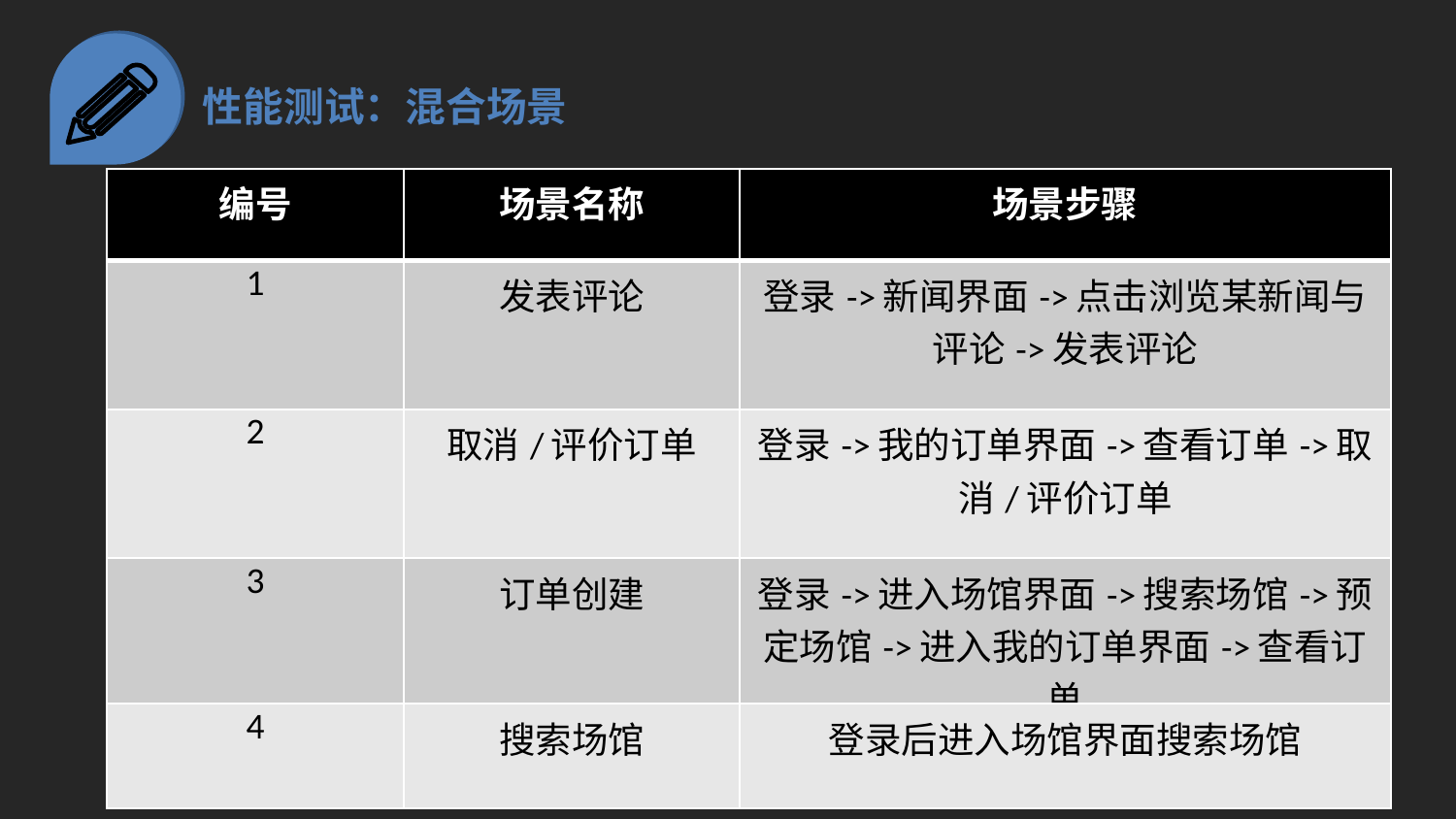

性能测试：混合场景
| 编号 | 场景名称 | 场景步骤 |
| --- | --- | --- |
| 1 | 发表评论 | 登录->新闻界面->点击浏览某新闻与评论->发表评论 |
| 2 | 取消/评价订单 | 登录->我的订单界面->查看订单->取消/评价订单 |
| 3 | 订单创建 | 登录->进入场馆界面->搜索场馆->预定场馆->进入我的订单界面->查看订单 |
| 4 | 搜索场馆 | 登录后进入场馆界面搜索场馆 |